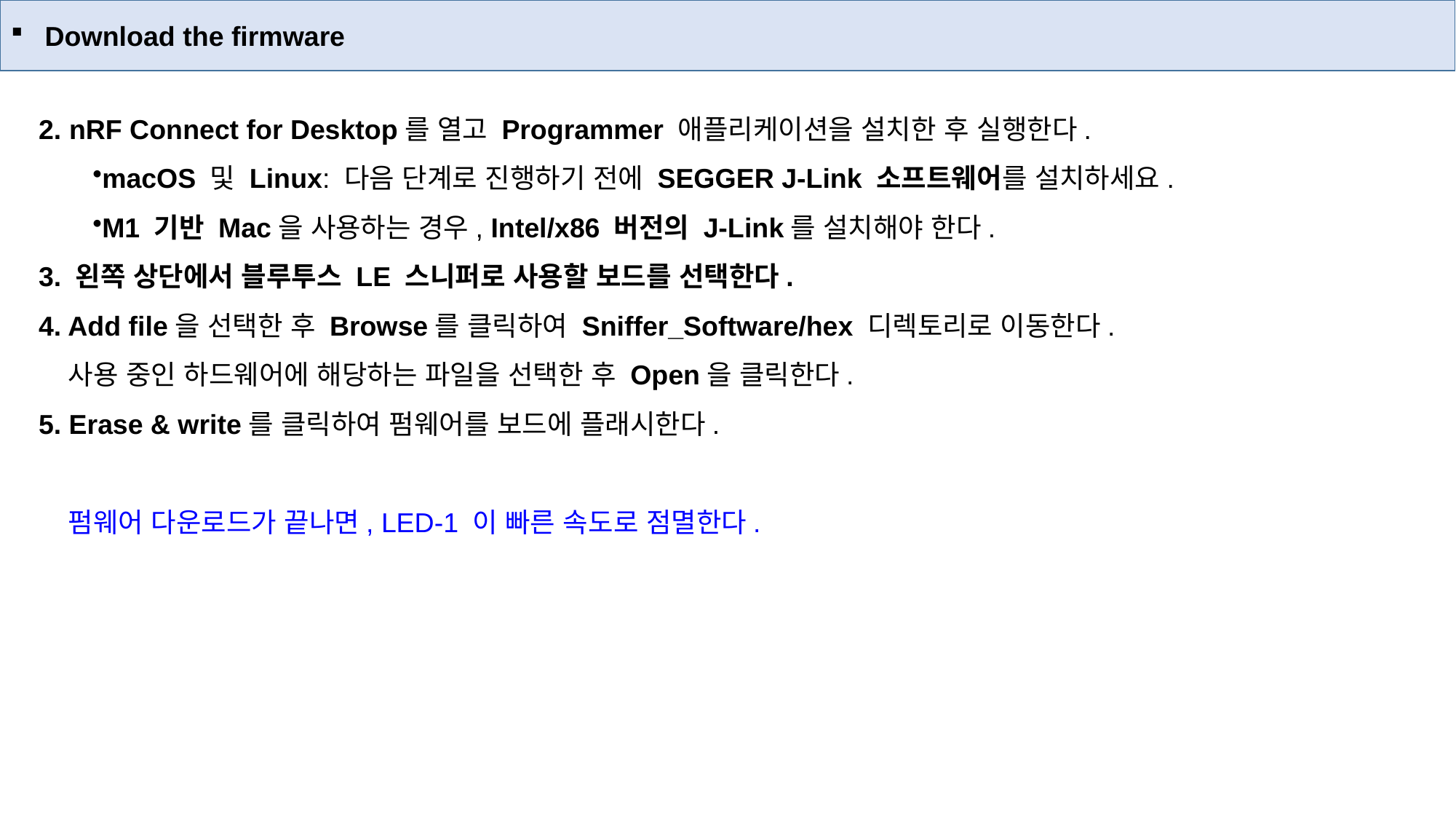

Download the firmware
2. nRF Connect for Desktop를 열고 Programmer 애플리케이션을 설치한 후 실행한다.
macOS 및 Linux: 다음 단계로 진행하기 전에 SEGGER J-Link 소프트웨어를 설치하세요.
M1 기반 Mac을 사용하는 경우, Intel/x86 버전의 J-Link를 설치해야 한다.
3. 왼쪽 상단에서 블루투스 LE 스니퍼로 사용할 보드를 선택한다.
4. Add file을 선택한 후 Browse를 클릭하여 Sniffer_Software/hex 디렉토리로 이동한다.
   사용 중인 하드웨어에 해당하는 파일을 선택한 후 Open을 클릭한다.
5. Erase & write를 클릭하여 펌웨어를 보드에 플래시한다.

   펌웨어 다운로드가 끝나면, LED-1 이 빠른 속도로 점멸한다.